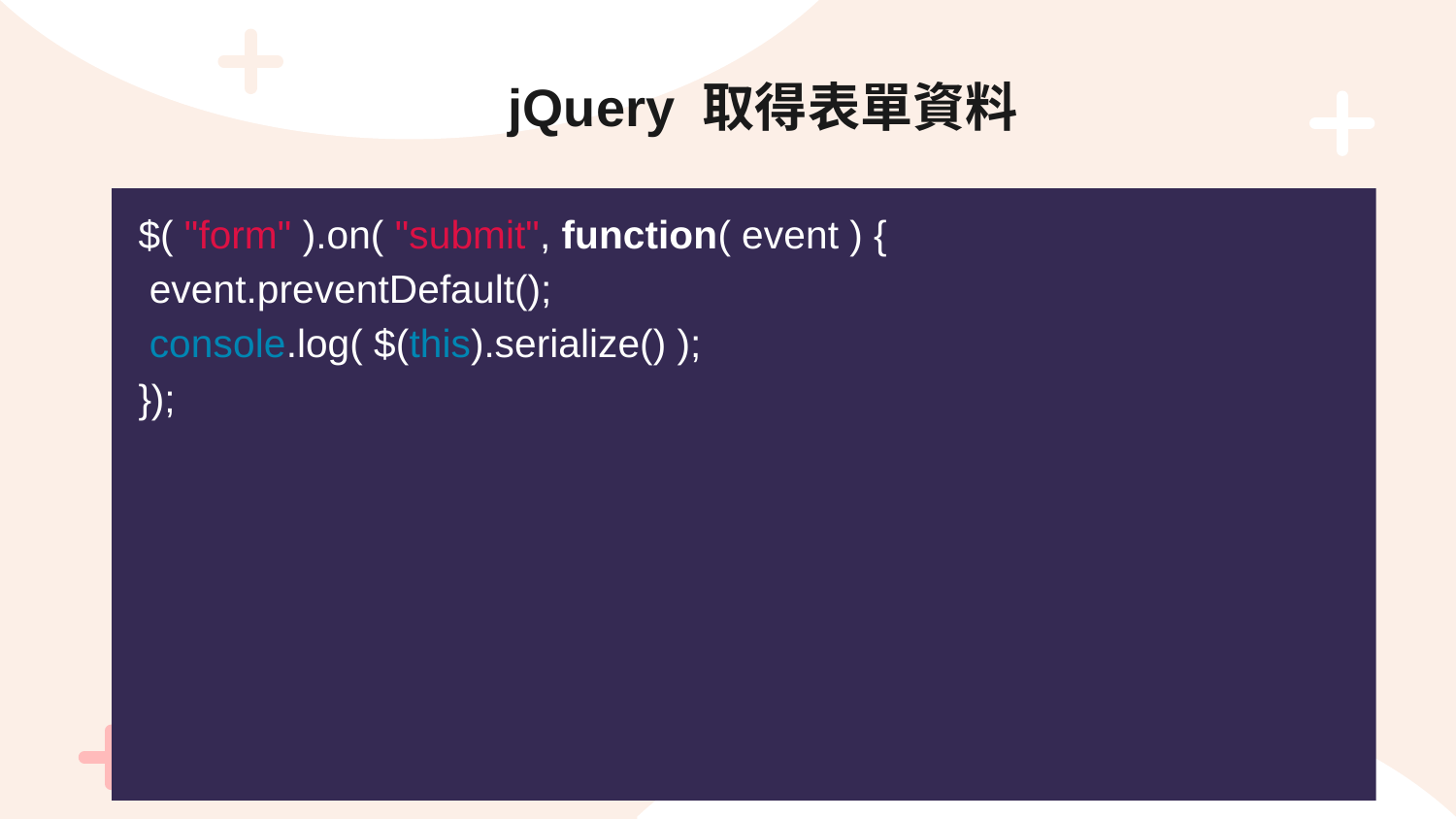

# jQuery 取得表單資料
$( "form" ).on( "submit", function( event ) {
 event.preventDefault();
 console.log( $(this).serialize() );
});